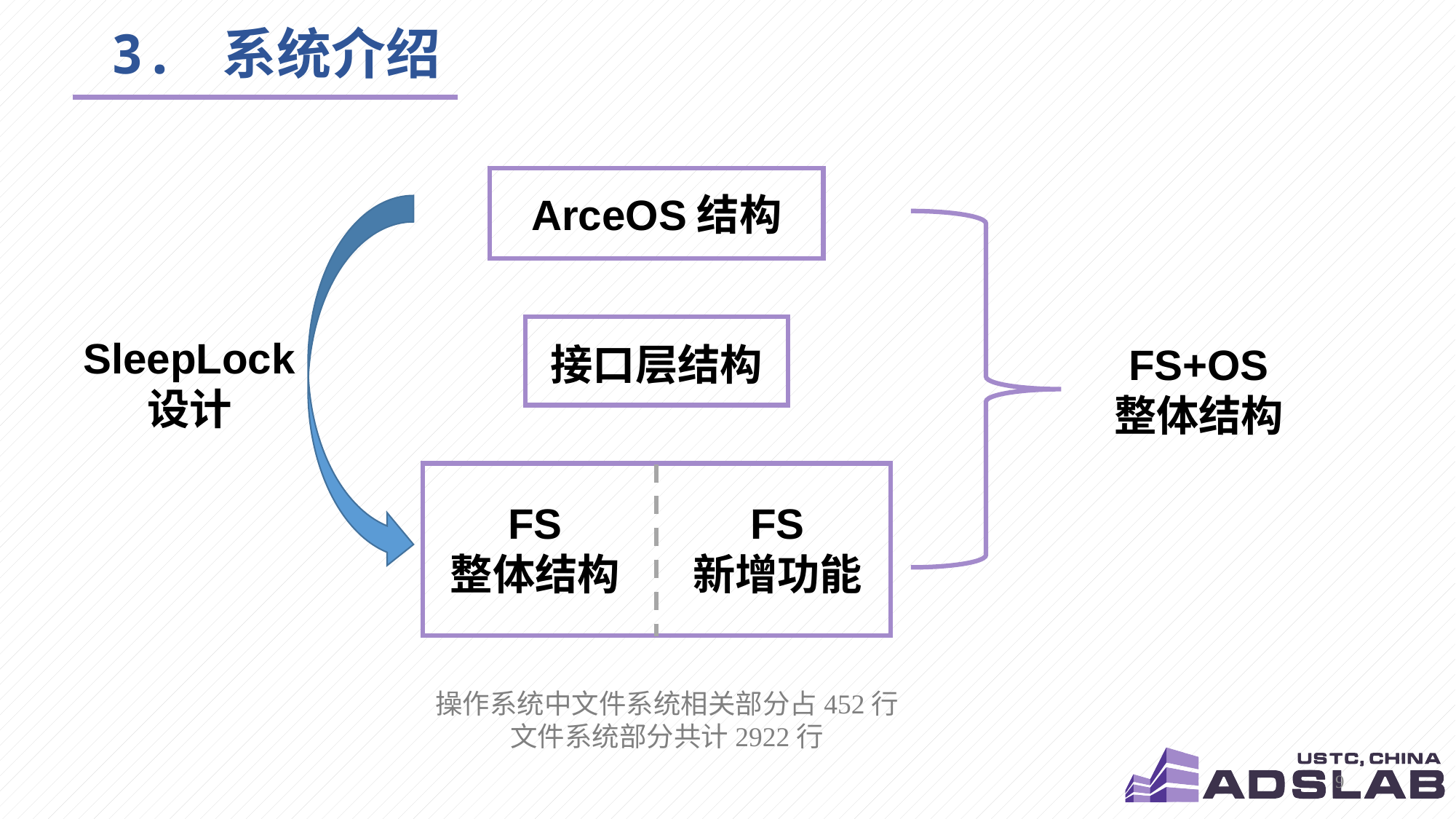

# 3. 系统介绍

ArceOS结构

SleepLock设计
接口层结构
FS+OS
整体结构

FS
新增功能
FS
整体结构
操作系统中文件系统相关部分占452行
文件系统部分共计2922行